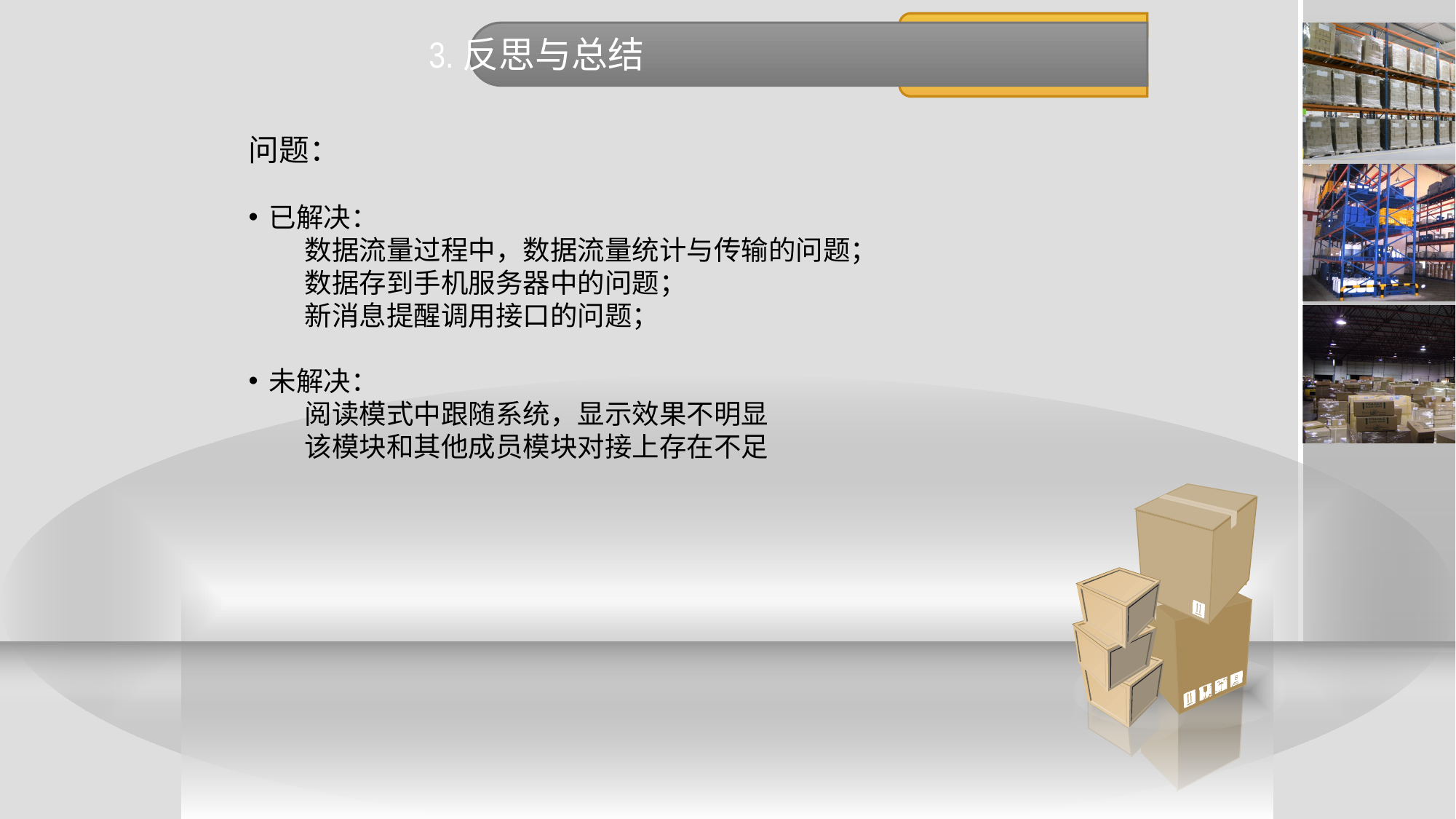

# 3.反思与总结

问题：

已解决：
        数据流量过程中，数据流量统计与传输的问题；
        数据存到手机服务器中的问题；
        新消息提醒调用接口的问题；

未解决：
        阅读模式中跟随系统，显示效果不明显
        该模块和其他成员模块对接上存在不足